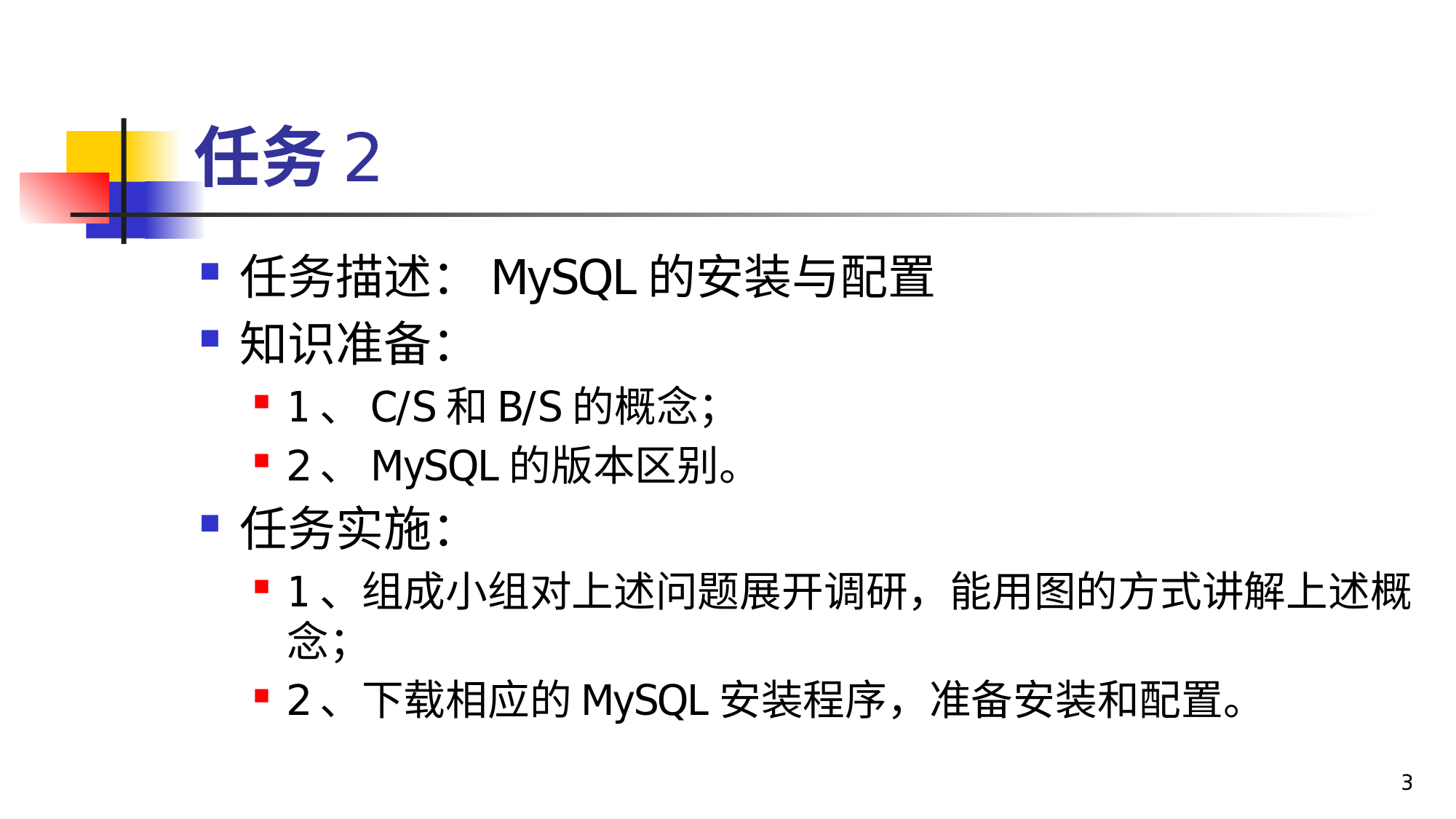

# 任务2
任务描述：MySQL的安装与配置
知识准备：
1、C/S和B/S的概念；
2、MySQL的版本区别。
任务实施：
1、组成小组对上述问题展开调研，能用图的方式讲解上述概念；
2、下载相应的MySQL安装程序，准备安装和配置。

3